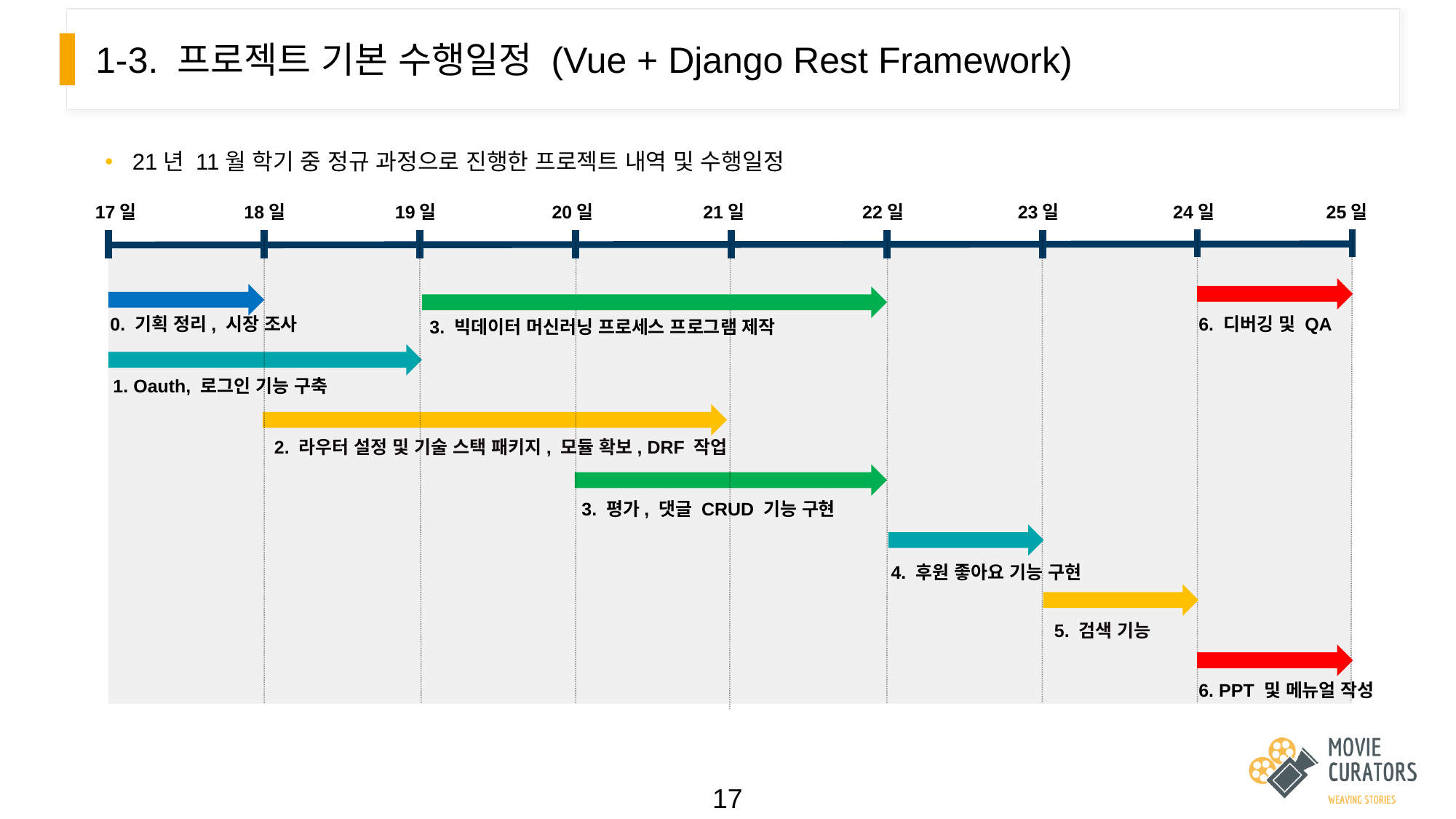

# 1-3. 프로젝트 기본 수행일정 (Vue + Django Rest Framework)
21년 11월 학기 중 정규 과정으로 진행한 프로젝트 내역 및 수행일정
17일
18일
19일
20일
21일
22일
23일
24일
25일

0. 기획 정리, 시장 조사

6. 디버깅 및 QA
3. 빅데이터 머신러닝 프로세스 프로그램 제작

1. Oauth, 로그인 기능 구축

2. 라우터 설정 및 기술 스택 패키지, 모듈 확보, DRF 작업

3. 평가, 댓글 CRUD 기능 구현

4. 후원 좋아요 기능 구현

5. 검색 기능

6. PPT 및 메뉴얼 작성
17